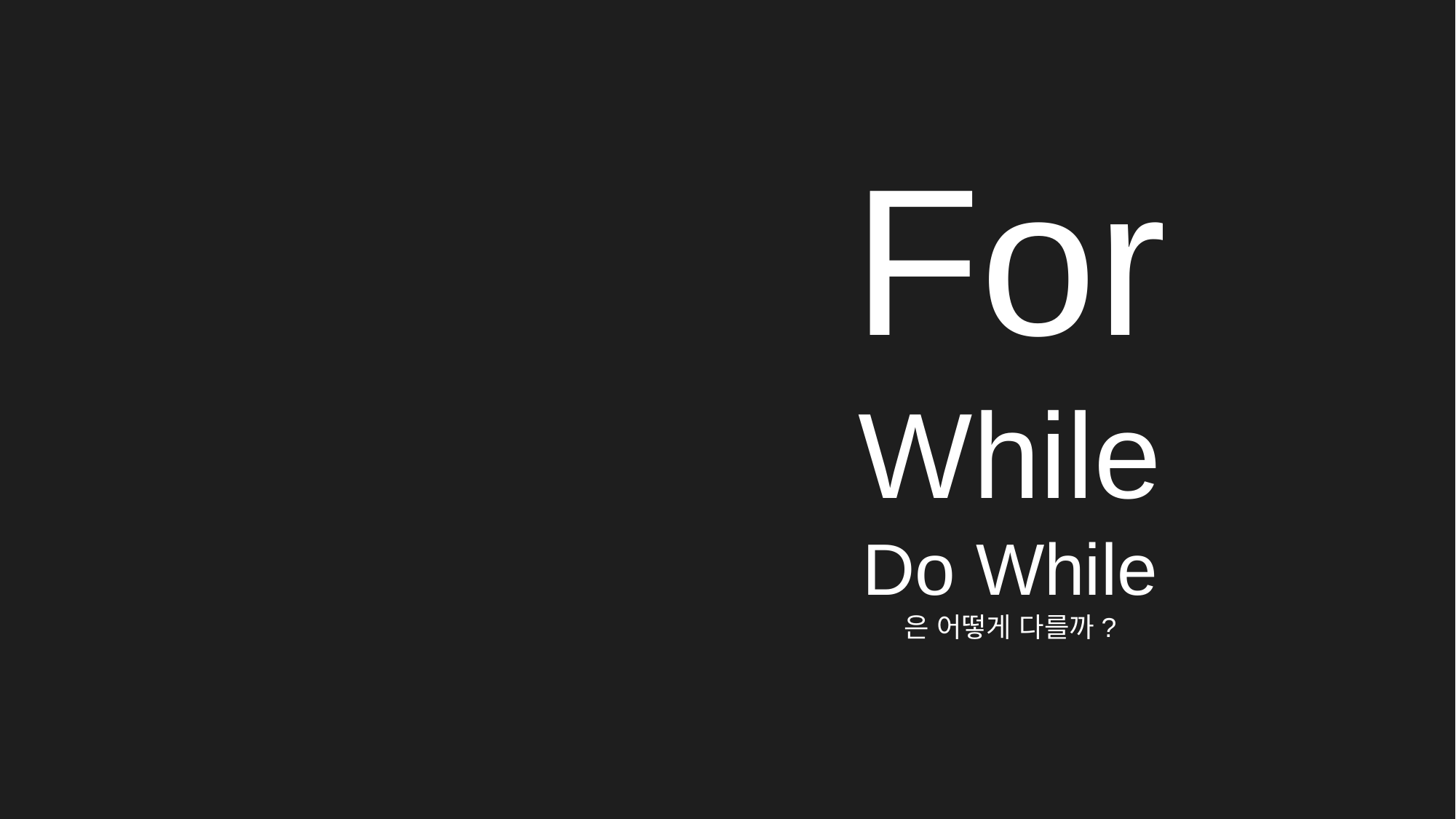

+α

For
While
Do While
은 어떻게 다를까?